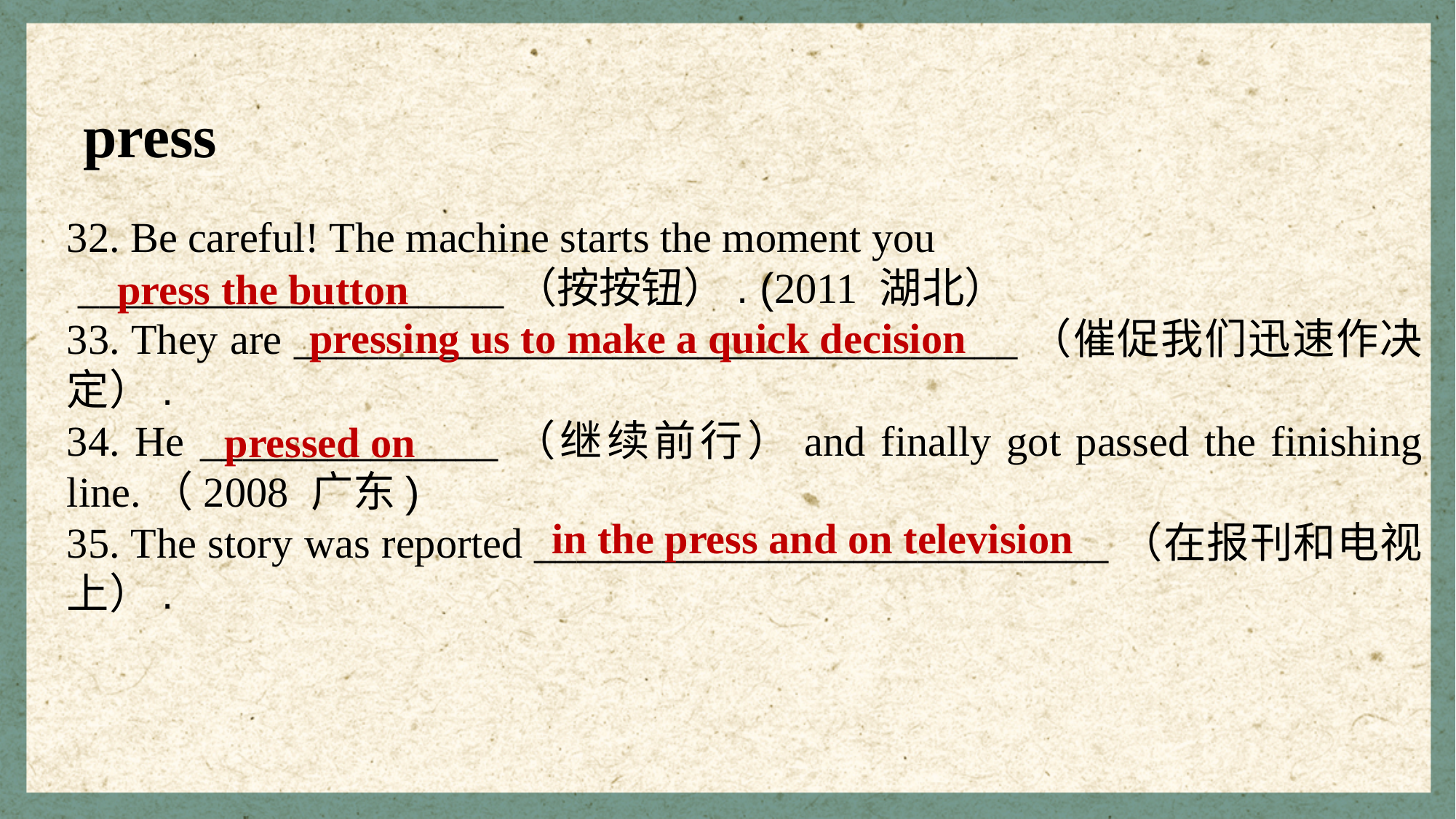

press

32. Be careful! The machine starts the moment you
 ____________________（按按钮）. (2011 湖北）
33. They are __________________________________（催促我们迅速作决定）.
34. He ______________（继续前行）and finally got passed the finishing line.（2008 广东)
35. The story was reported ___________________________（在报刊和电视上）.

press the button
pressing us to make a quick decision
pressed on
in the press and on television